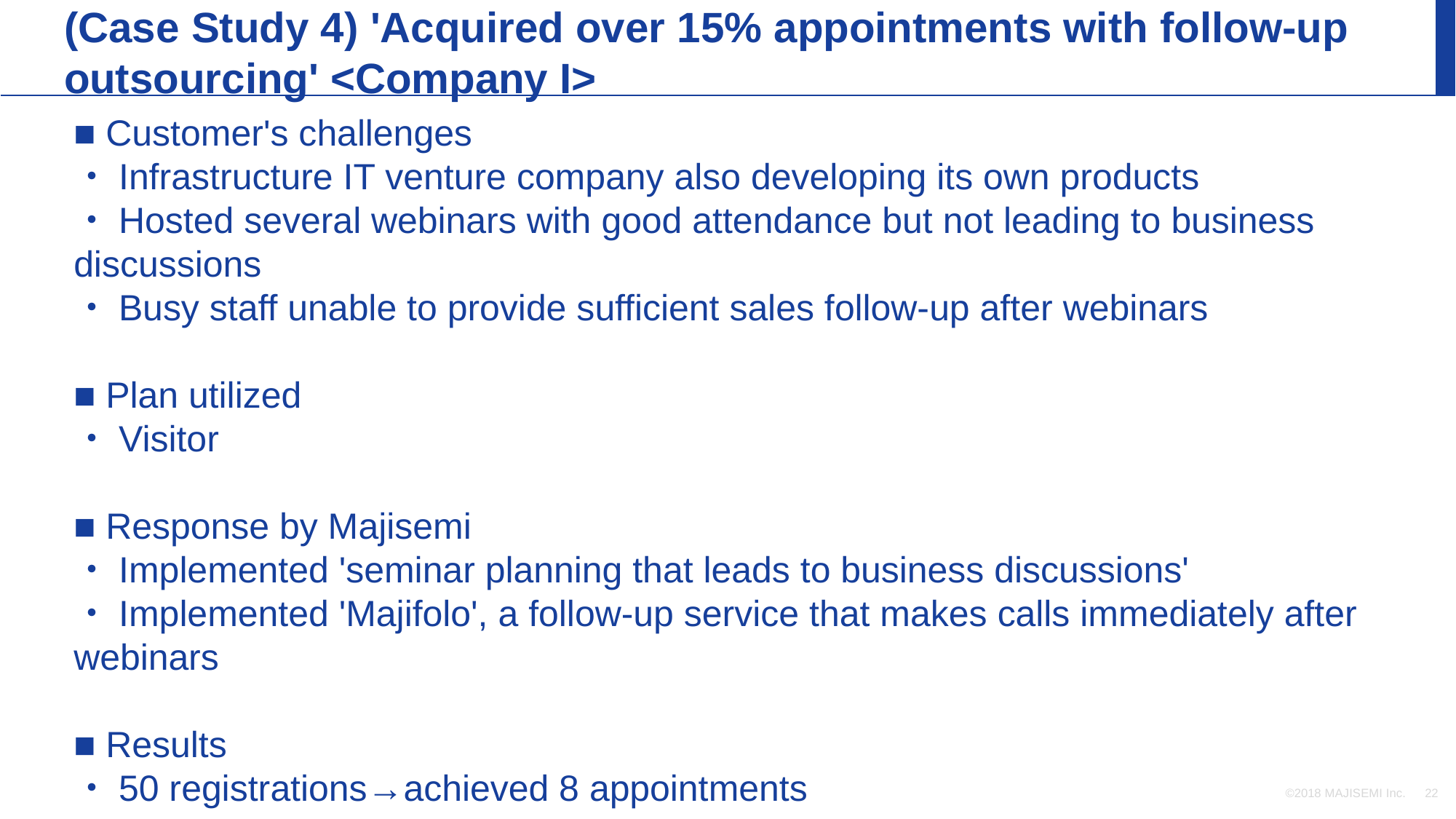

(Case Study 4) 'Acquired over 15% appointments with follow-up outsourcing' <Company I>
■ Customer's challenges
・Infrastructure IT venture company also developing its own products
・Hosted several webinars with good attendance but not leading to business discussions
・Busy staff unable to provide sufficient sales follow-up after webinars

■ Plan utilized
・Visitor

■ Response by Majisemi
・Implemented 'seminar planning that leads to business discussions'
・Implemented 'Majifolo', a follow-up service that makes calls immediately after webinars

■ Results
・50 registrations→achieved 8 appointments
©2018 MAJISEMI Inc.
22